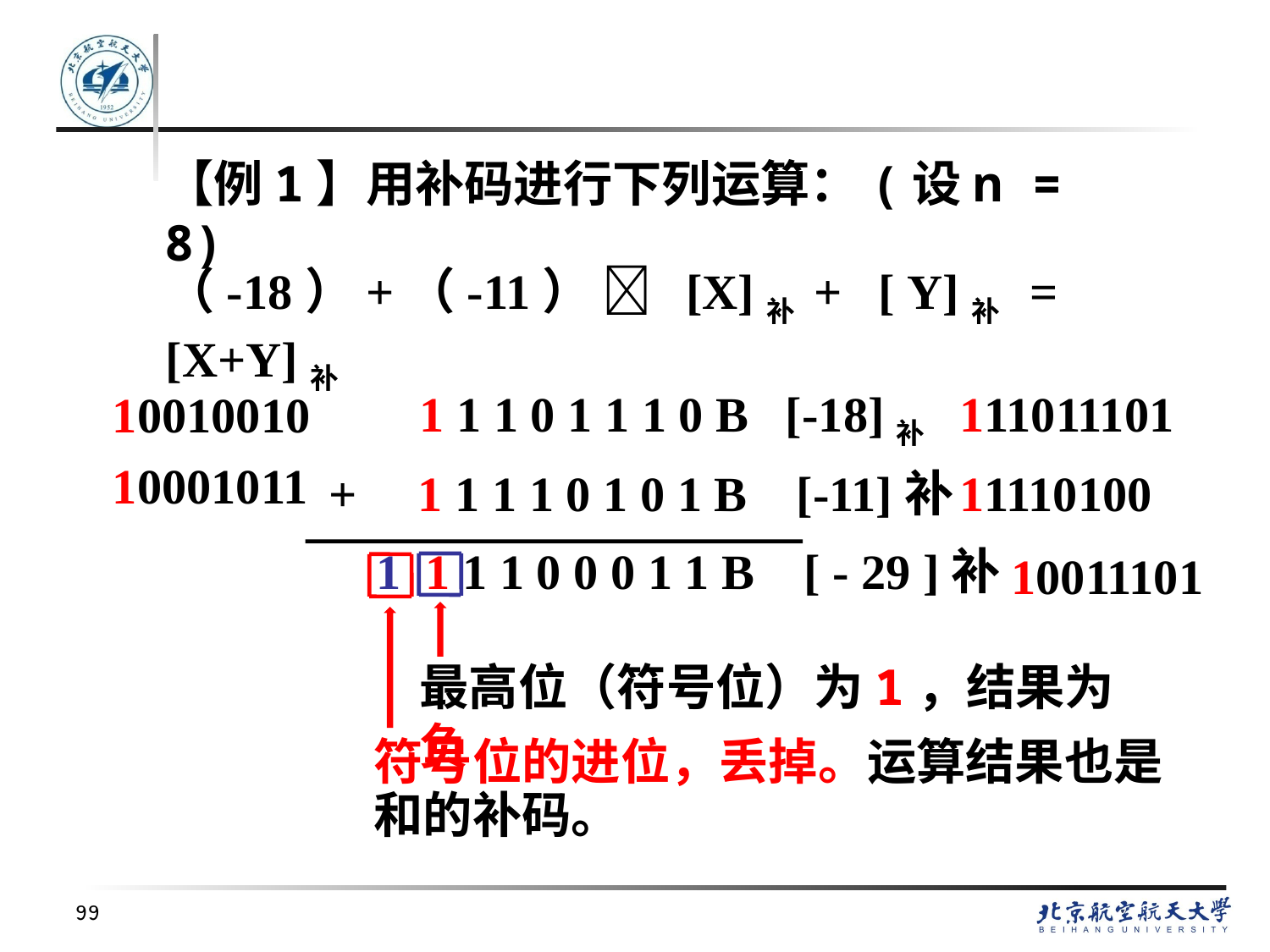

#
【例1】用补码进行下列运算：(设n = 8)
（-18）+（-11） →  [X]补 +   [ Y]补  = [X+Y]补
111011101
                          1 1 1 0 1 1 1 0 B   [-18]补
                  +     1 1 1 1 0 1 0 1 B    [-11]补
                         1  1 1 1 0 0 0 1 1 B    [ - 29 ]补
10010010
10001011
11110100
10011101

最高位（符号位）为1，结果为负
符号位的进位，丢掉。运算结果也是和的补码。
99